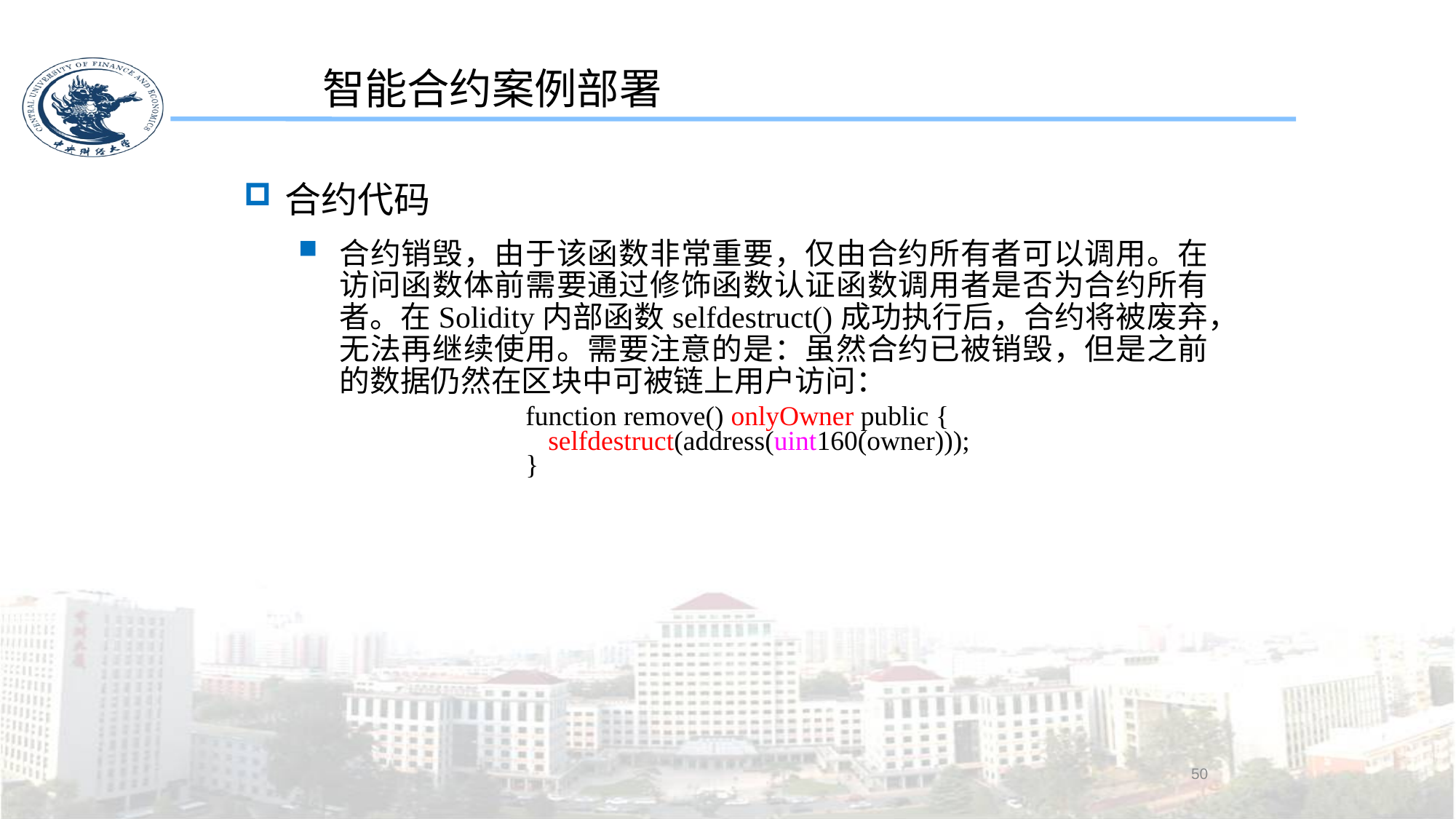

智能合约案例部署
合约代码
合约销毁，由于该函数非常重要，仅由合约所有者可以调用。在访问函数体前需要通过修饰函数认证函数调用者是否为合约所有者。在Solidity内部函数selfdestruct()成功执行后，合约将被废弃，无法再继续使用。需要注意的是：虽然合约已被销毁，但是之前的数据仍然在区块中可被链上用户访问：
function remove() onlyOwner public {
selfdestruct(address(uint160(owner)));
}
50